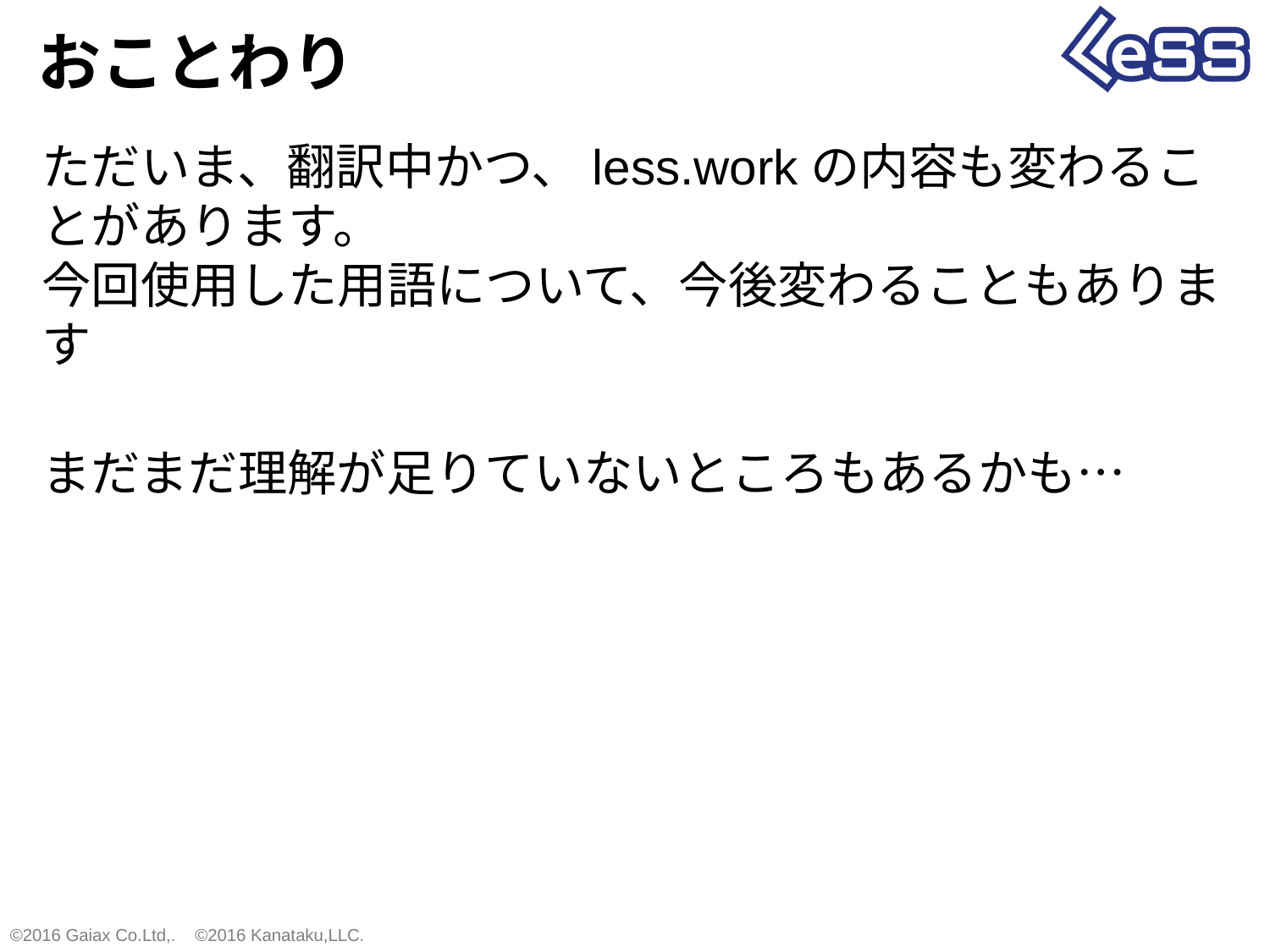

# おことわり
ただいま、翻訳中かつ、less.workの内容も変わることがあります。
今回使用した用語について、今後変わることもあります

まだまだ理解が足りていないところもあるかも…